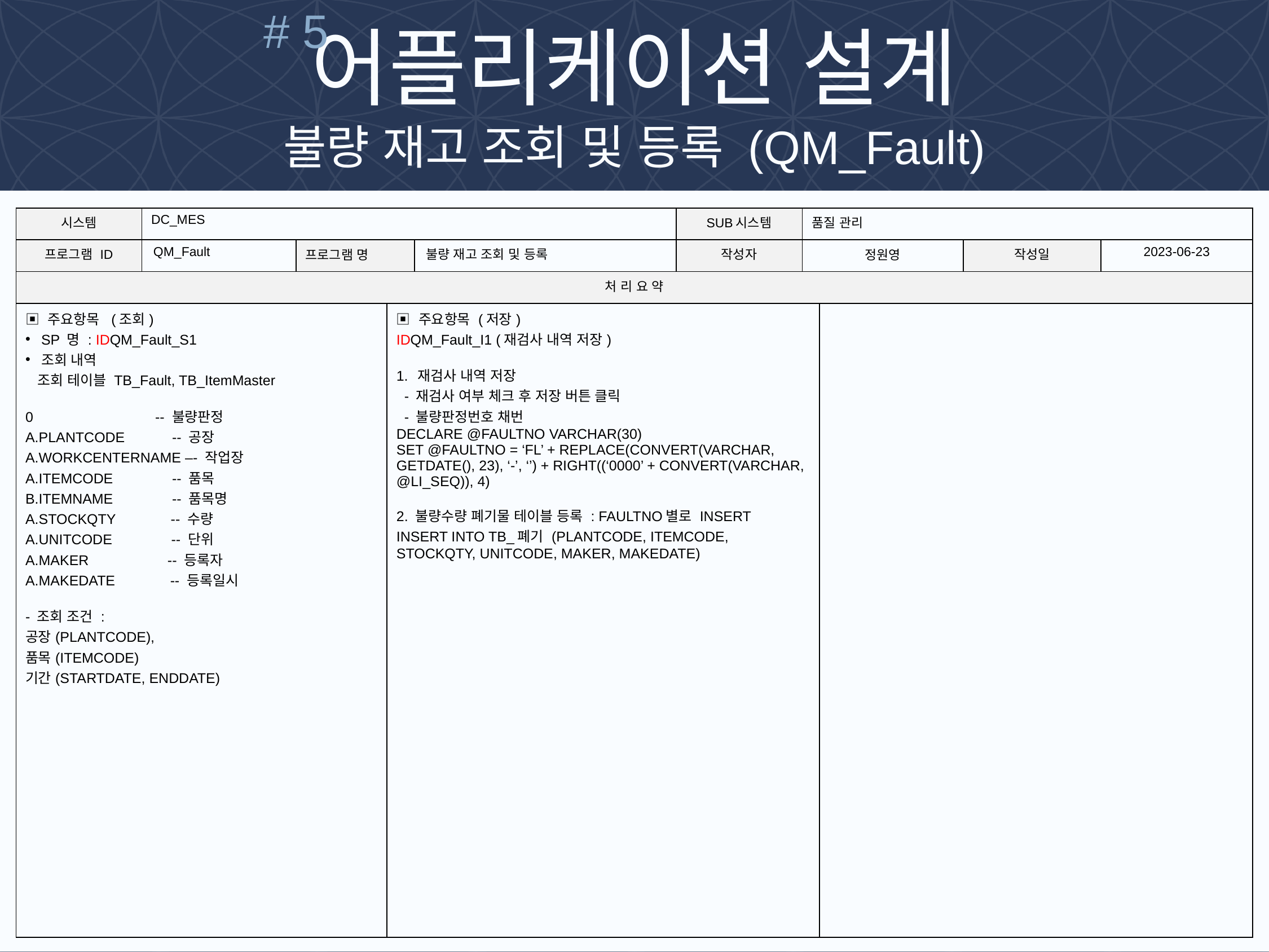

# 5
어플리케이션 설계
불량 재고 조회 및 등록 (QM_Fault)

| 시스템 | DC\_MES |  |  |  | SUB시스템 | 품질 관리 |  |  |  |
| --- | --- | --- | --- | --- | --- | --- | --- | --- | --- |
| 프로그램 ID | QM\_Fault | 프로그램 명 |  | 불량 재고 조회 및 등록 | 작성자 | 정원영 |  | 작성일 | 2023-06-23 |
| 처 리 요 약 |  |  |  |  |  |  |  |  |  |
| ▣ 주요항목 (조회) SP 명 : IDQM\_Fault\_S1 조회 내역 조회 테이블 TB\_Fault, TB\_ItemMaster 0 -- 불량판정 A.PLANTCODE -- 공장 A.WORKCENTERNAME –- 작업장 A.ITEMCODE -- 품목 B.ITEMNAME -- 품목명 A.STOCKQTY -- 수량 A.UNITCODE -- 단위 A.MAKER -- 등록자 A.MAKEDATE -- 등록일시 - 조회 조건 : 공장(PLANTCODE), 품목(ITEMCODE) 기간(STARTDATE, ENDDATE) |  |  | ▣ 주요항목 (저장) IDQM\_Fault\_I1 (재검사 내역 저장) 재검사 내역 저장 - 재검사 여부 체크 후 저장 버튼 클릭 - 불량판정번호 채번 DECLARE @FAULTNO VARCHAR(30) SET @FAULTNO = ‘FL’ + REPLACE(CONVERT(VARCHAR, GETDATE(), 23), ‘-’, ‘’) + RIGHT((‘0000’ + CONVERT(VARCHAR, @LI\_SEQ)), 4) 2. 불량수량 폐기물 테이블 등록 : FAULTNO별로 INSERT INSERT INTO TB\_폐기 (PLANTCODE, ITEMCODE, STOCKQTY, UNITCODE, MAKER, MAKEDATE) |  |  |  |  |  |  |